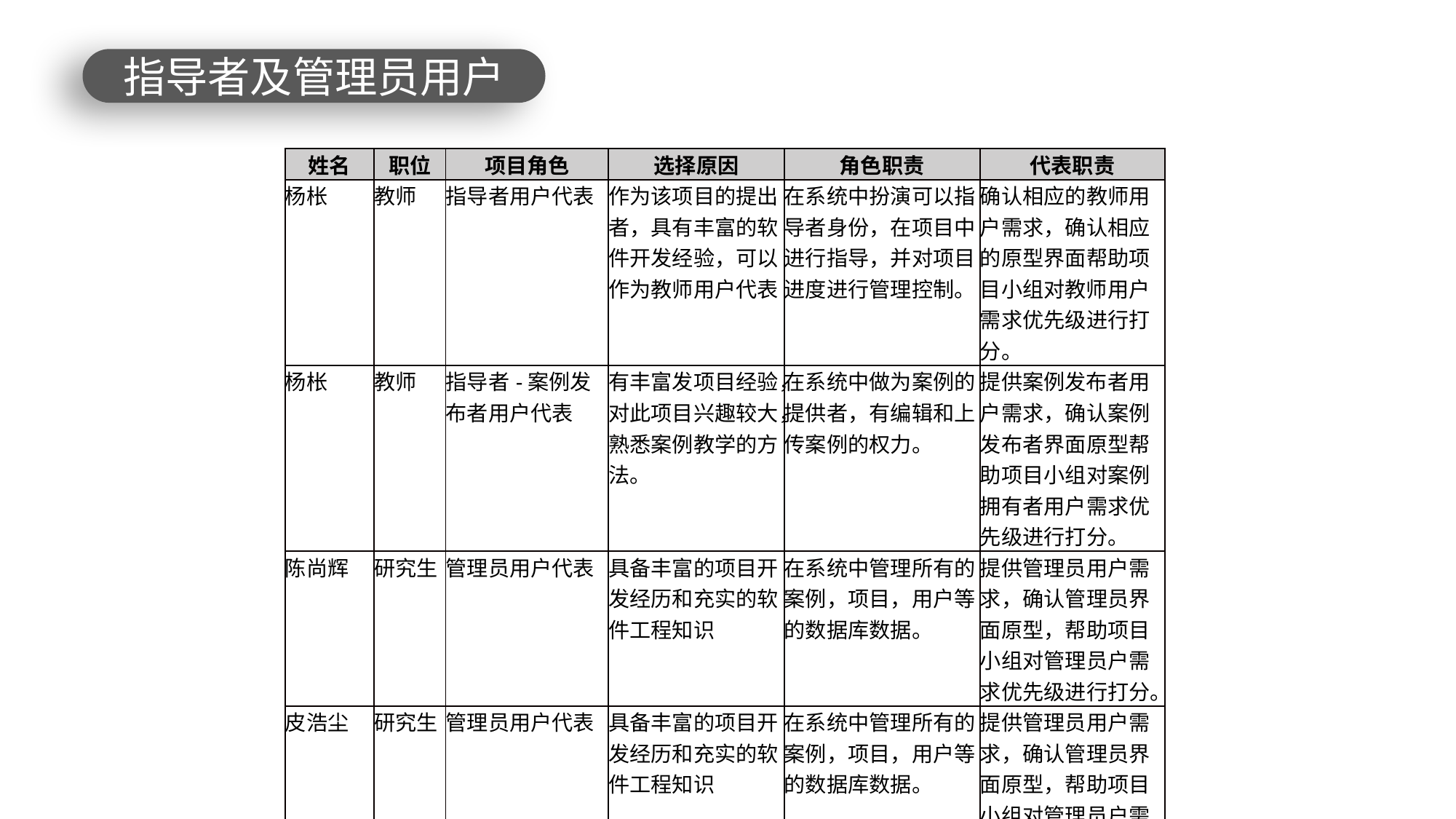

指导者及管理员用户
| 姓名 | 职位 | 项目角色 | 选择原因 | 角色职责 | 代表职责 |
| --- | --- | --- | --- | --- | --- |
| 杨枨 | 教师 | 指导者用户代表 | 作为该项目的提出者，具有丰富的软件开发经验，可以作为教师用户代表 | 在系统中扮演可以指导者身份，在项目中进行指导，并对项目进度进行管理控制。 | 确认相应的教师用户需求，确认相应的原型界面帮助项目小组对教师用户需求优先级进行打分。 |
| 杨枨 | 教师 | 指导者-案例发布者用户代表 | 有丰富发项目经验，对此项目兴趣较大，熟悉案例教学的方法。 | 在系统中做为案例的提供者，有编辑和上传案例的权力。 | 提供案例发布者用户需求，确认案例发布者界面原型帮助项目小组对案例拥有者用户需求优先级进行打分。 |
| 陈尚辉 | 研究生 | 管理员用户代表 | 具备丰富的项目开发经历和充实的软件工程知识 | 在系统中管理所有的案例，项目，用户等的数据库数据。 | 提供管理员用户需求，确认管理员界面原型，帮助项目小组对管理员户需求优先级进行打分。 |
| 皮浩尘 | 研究生 | 管理员用户代表 | 具备丰富的项目开发经历和充实的软件工程知识 | 在系统中管理所有的案例，项目，用户等的数据库数据。 | 提供管理员用户需求，确认管理员界面原型，帮助项目小组对管理员户需求优先级进行打分。 |